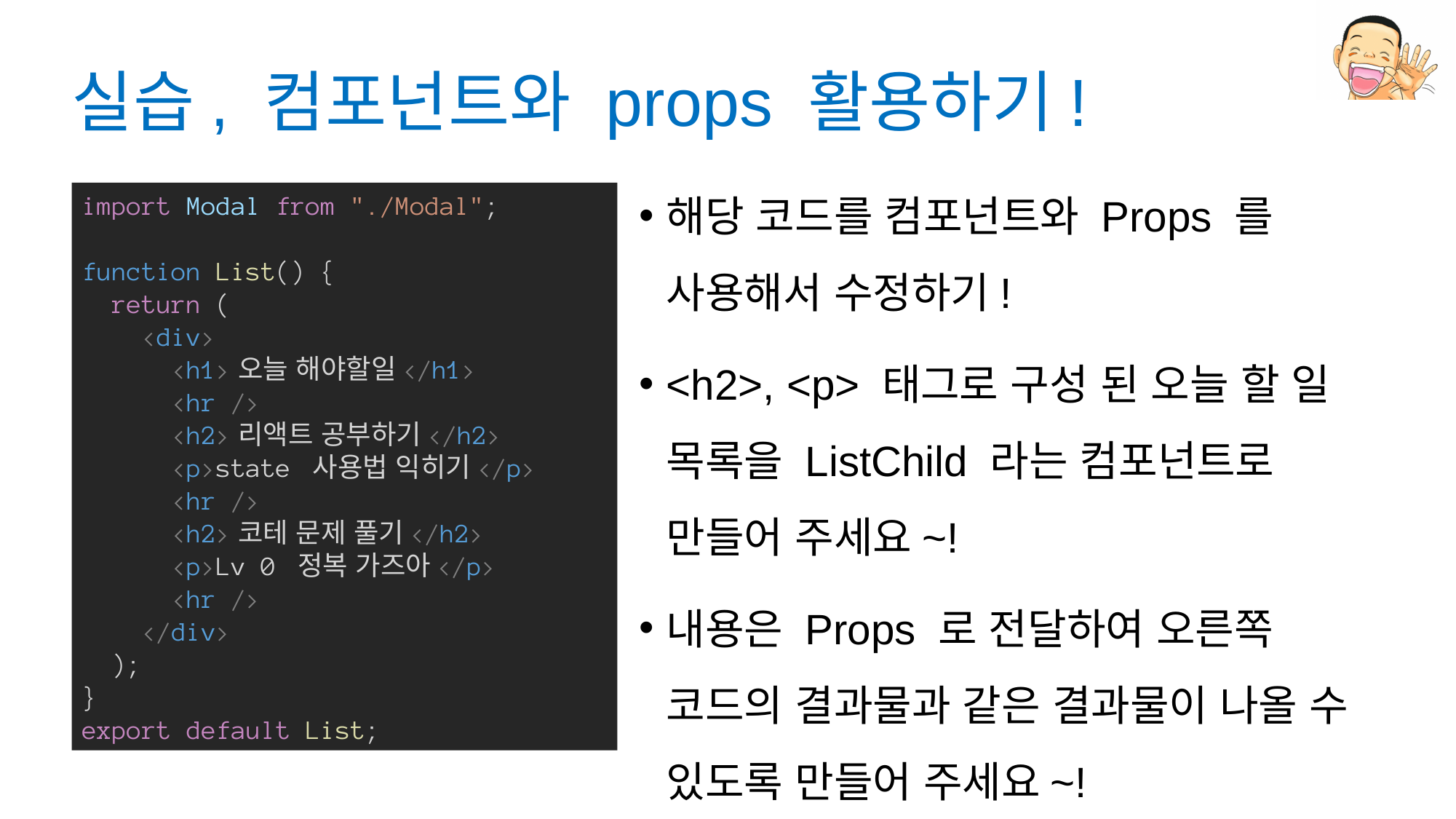

# 실습, 컴포넌트와 props 활용하기!
해당 코드를 컴포넌트와 Props 를 사용해서 수정하기!
<h2>, <p> 태그로 구성 된 오늘 할 일 목록을 ListChild 라는 컴포넌트로 만들어 주세요~!
내용은 Props 로 전달하여 오른쪽 코드의 결과물과 같은 결과물이 나올 수 있도록 만들어 주세요~!
import Modal from "./Modal";
function List() {
  return (
    <div>
      <h1>오늘 해야할일</h1>
      <hr />
      <h2>리액트 공부하기</h2>
      <p>state 사용법 익히기</p>
      <hr />
      <h2>코테 문제 풀기</h2>
      <p>Lv 0 정복 가즈아</p>
      <hr />
    </div>
  );
}
export default List;